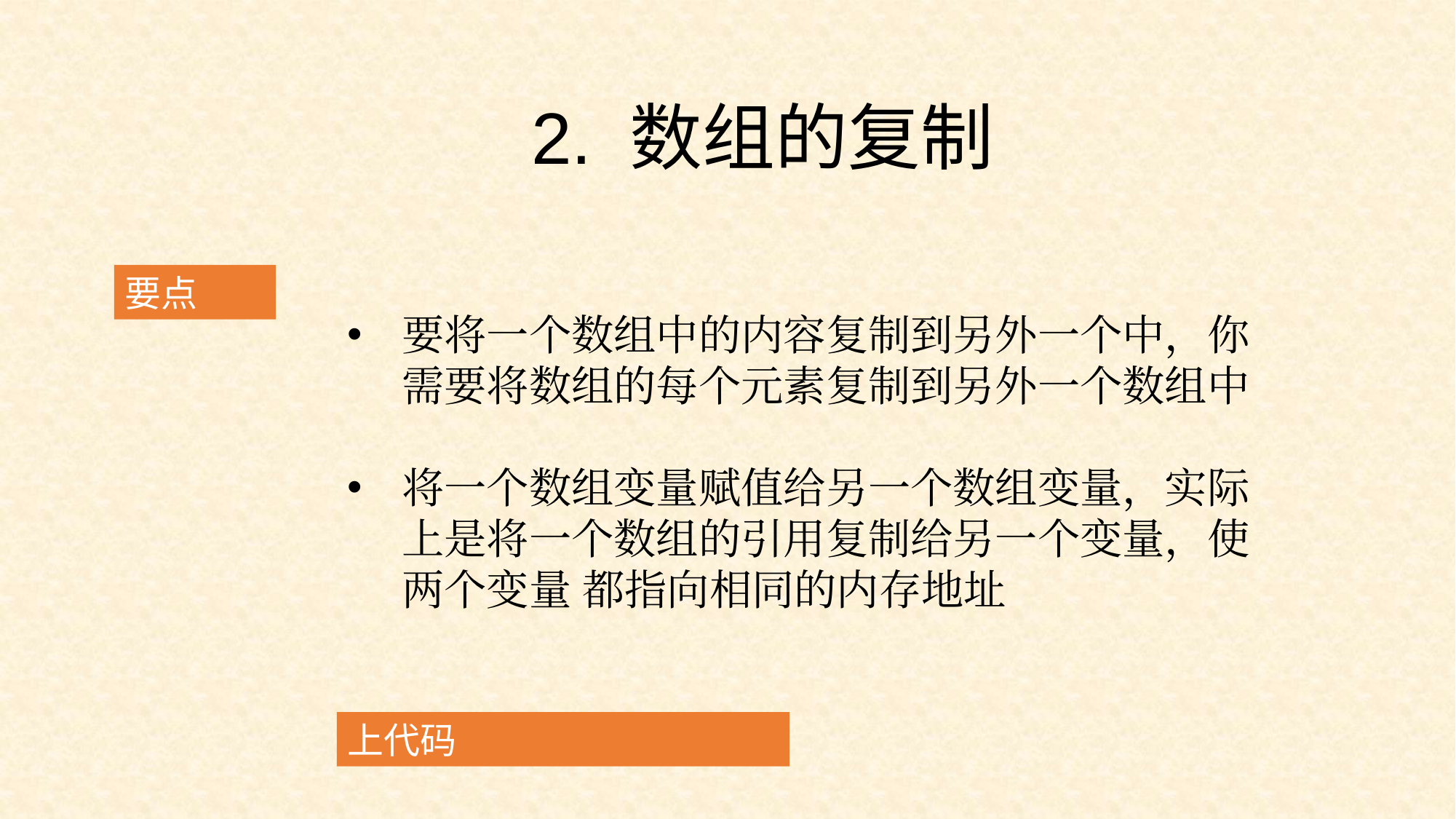

2. 数组的复制
要点
要将一个数组中的内容复制到另外一个中，你需要将数组的每个元素复制到另外一个数组中

将一个数组变量赋值给另一个数组变量，实际上是将一个数组的引用复制给另一个变量，使两个变量 都指向相同的内存地址

上代码